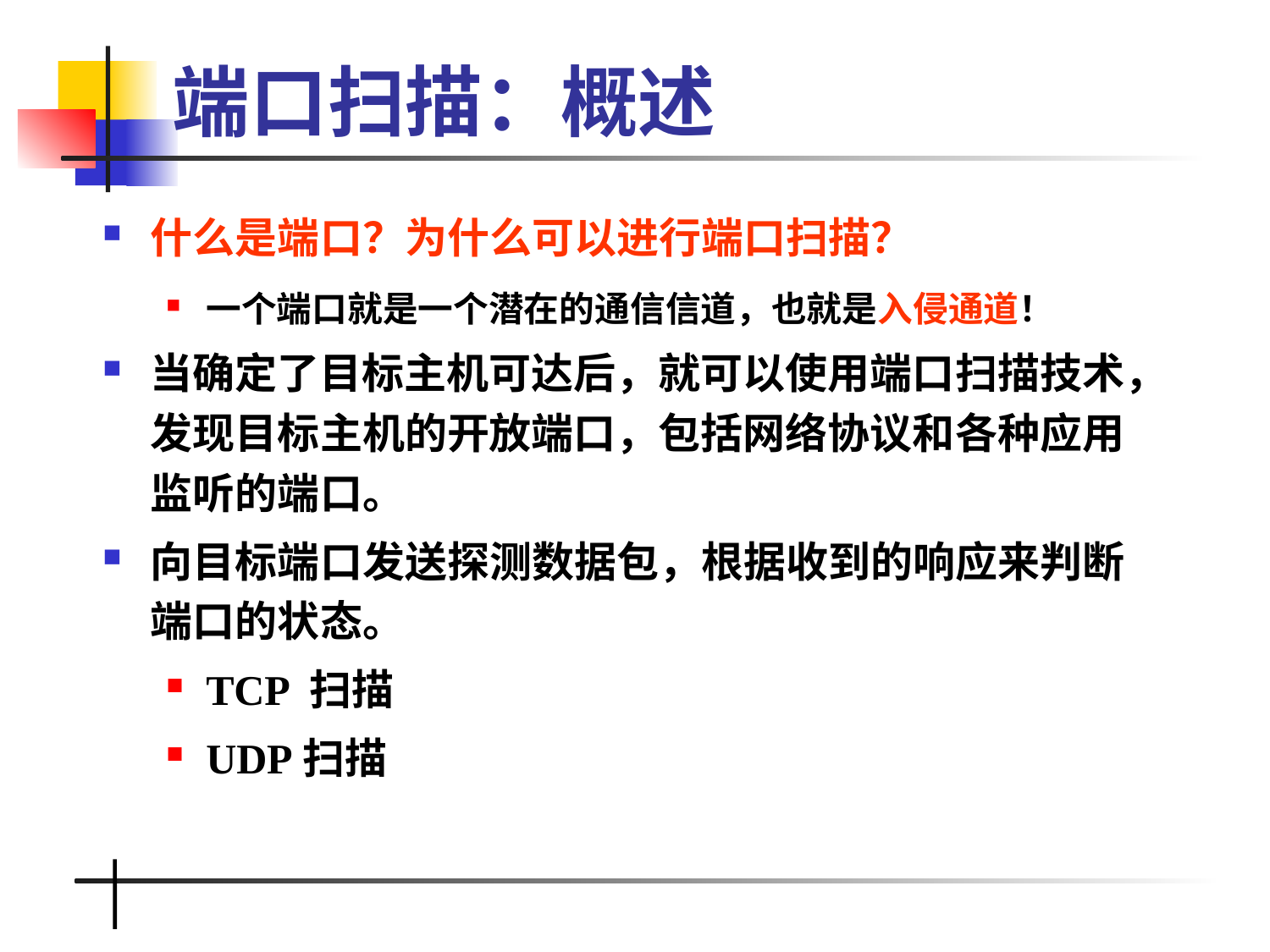

# 端口扫描：概述
什么是端口？为什么可以进行端口扫描？
一个端口就是一个潜在的通信信道，也就是入侵通道！
当确定了目标主机可达后，就可以使用端口扫描技术，发现目标主机的开放端口，包括网络协议和各种应用监听的端口。
向目标端口发送探测数据包，根据收到的响应来判断端口的状态。
TCP 扫描
UDP扫描